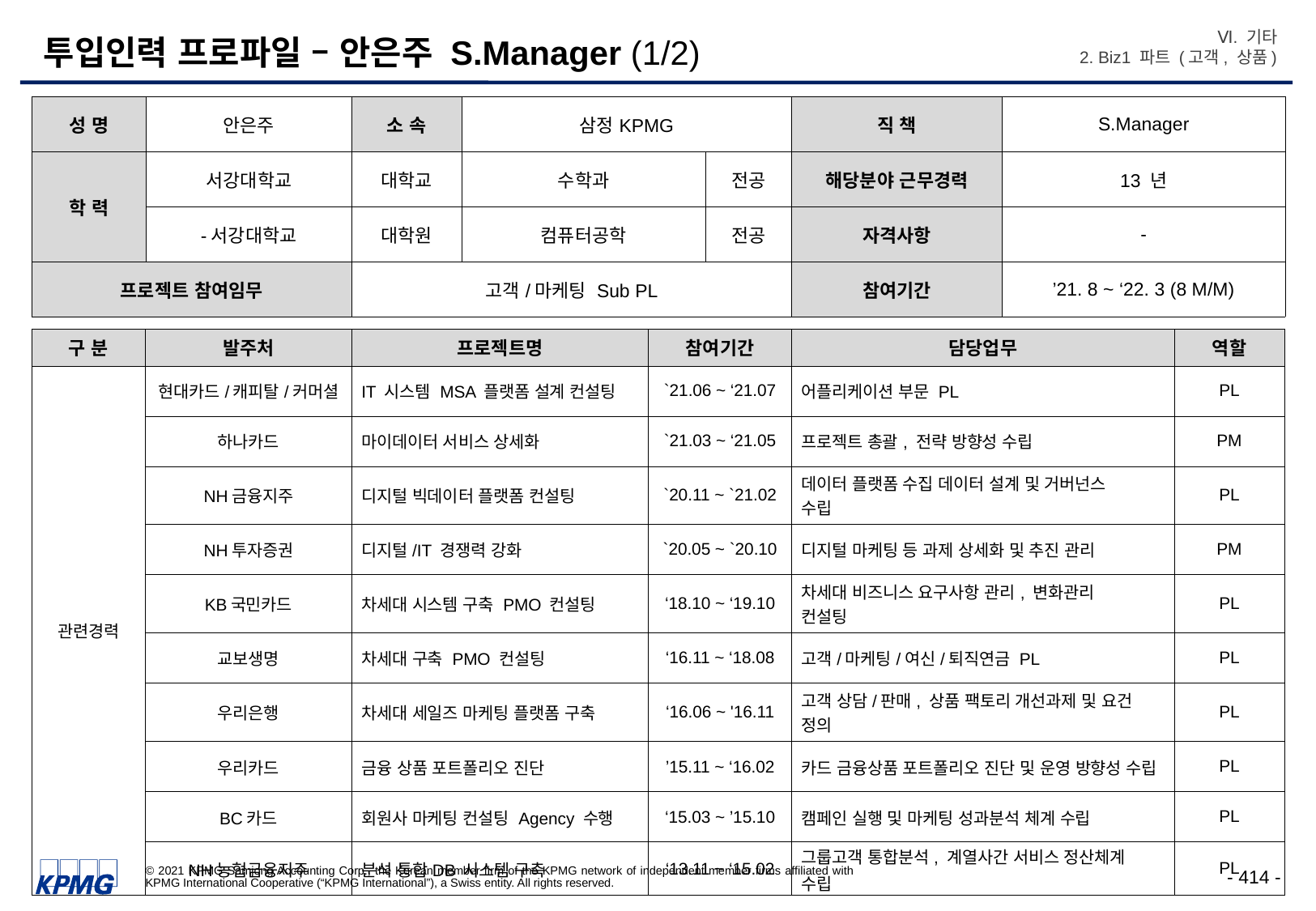

Ⅵ. 기타
2. Biz1 파트 (고객, 상품)
# 투입인력 프로파일 – 안은주 S.Manager (1/2)
| 성 명 | 안은주 | 소 속 | 삼정KPMG |  | 직 책 | S.Manager |
| --- | --- | --- | --- | --- | --- | --- |
| 학 력 | 서강대학교 | 대학교 | 수학과 | 전공 | 해당분야 근무경력 | 13 년 |
|  | -서강대학교 | 대학원 | 컴퓨터공학 | 전공 | 자격사항 | - |
| 프로젝트 참여임무 |  | 고객/마케팅 Sub PL |  |  | 참여기간 | ’21. 8 ~ ‘22. 3 (8 M/M) |
| 구 분 | 발주처 | 프로젝트명 | 참여기간 | 담당업무 | 역할 |
| --- | --- | --- | --- | --- | --- |
| 관련경력 | 현대카드/캐피탈/커머셜 | IT 시스템 MSA 플랫폼 설계 컨설팅 | `21.06 ~ ‘21.07 | 어플리케이션 부문 PL | PL |
|  | 하나카드 | 마이데이터 서비스 상세화 | `21.03 ~ ‘21.05 | 프로젝트 총괄, 전략 방향성 수립 | PM |
|  | NH금융지주 | 디지털 빅데이터 플랫폼 컨설팅 | `20.11 ~ `21.02 | 데이터 플랫폼 수집 데이터 설계 및 거버넌스 수립 | PL |
|  | NH투자증권 | 디지털/IT 경쟁력 강화 | `20.05 ~ `20.10 | 디지털 마케팅 등 과제 상세화 및 추진 관리 | PM |
|  | KB국민카드 | 차세대 시스템 구축 PMO 컨설팅 | ‘18.10 ~ ‘19.10 | 차세대 비즈니스 요구사항 관리, 변화관리 컨설팅 | PL |
|  | 교보생명 | 차세대 구축 PMO 컨설팅 | ‘16.11 ~ ‘18.08 | 고객/마케팅/여신/퇴직연금 PL | PL |
|  | 우리은행 | 차세대 세일즈 마케팅 플랫폼 구축 | ‘16.06 ~ '16.11 | 고객 상담/판매, 상품 팩토리 개선과제 및 요건 정의 | PL |
|  | 우리카드 | 금융 상품 포트폴리오 진단 | ’15.11 ~ ‘16.02 | 카드 금융상품 포트폴리오 진단 및 운영 방향성 수립 | PL |
|  | BC카드 | 회원사 마케팅 컨설팅 Agency 수행 | ‘15.03 ~ ’15.10 | 캠페인 실행 및 마케팅 성과분석 체계 수립 | PL |
|  | NH농협금융지주 | 분석 통합DB 시스템 구축 | ‘13.11 ~ ‘15.02 | 그룹고객 통합분석, 계열사간 서비스 정산체계 수립 | PL |